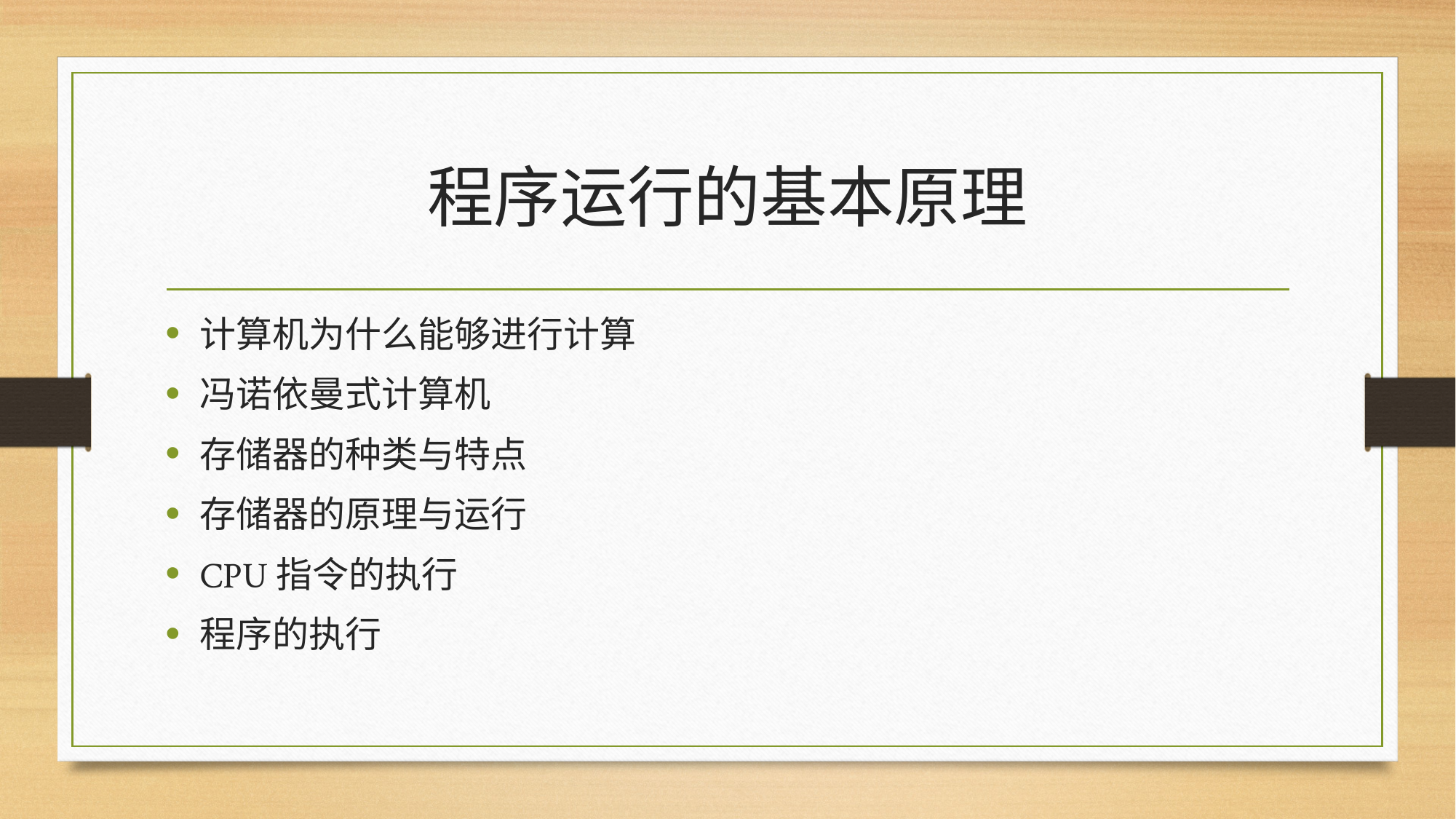

# 程序运行的基本原理
计算机为什么能够进行计算
冯诺依曼式计算机
存储器的种类与特点
存储器的原理与运行
CPU指令的执行
程序的执行